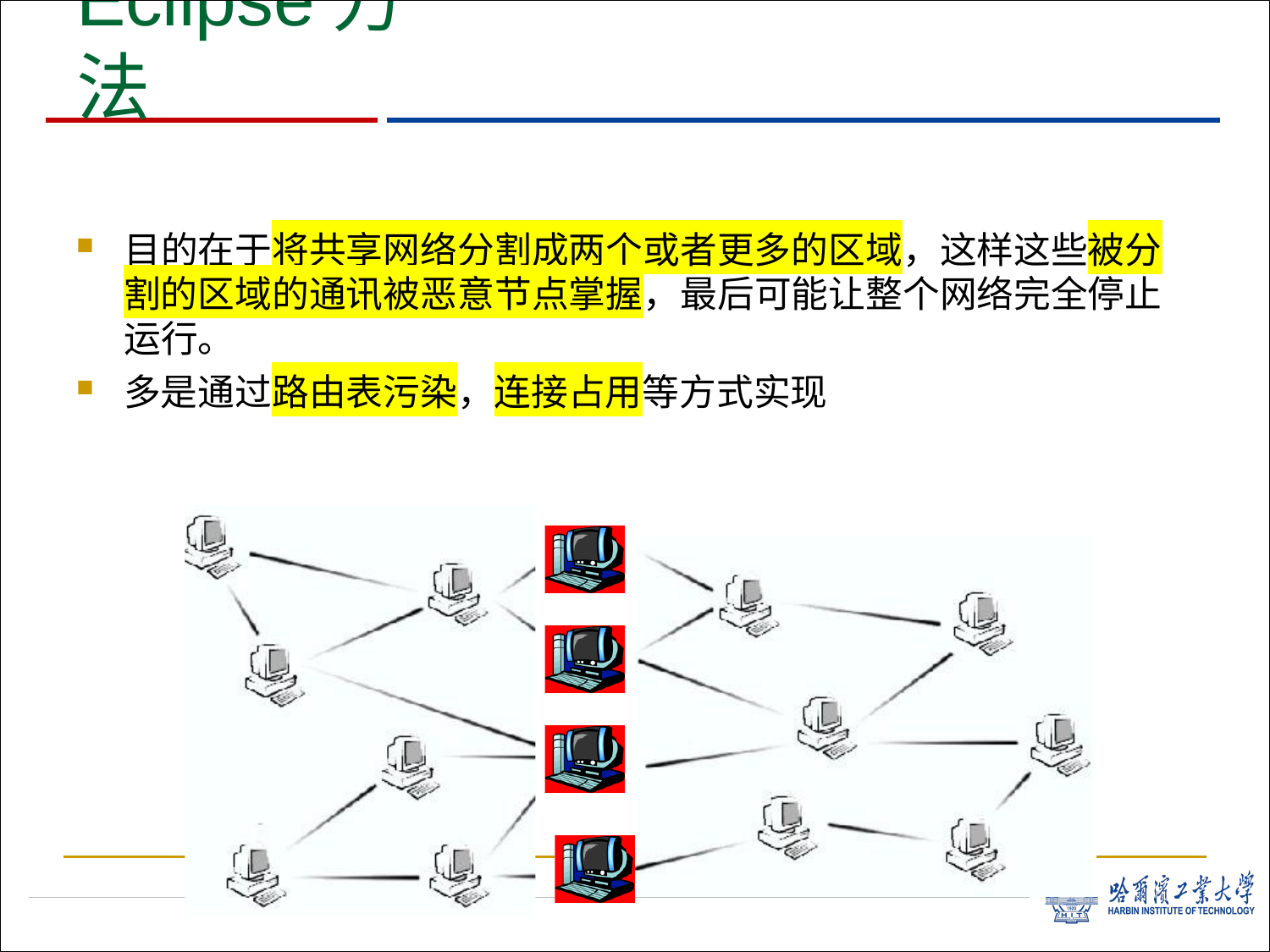

# Eclipse方法
目的在于将共享网络分割成两个或者更多的区域，这样这些被分 割的区域的通讯被恶意节点掌握，最后可能让整个网络完全停止 运行。
多是通过路由表污染，连接占用等方式实现